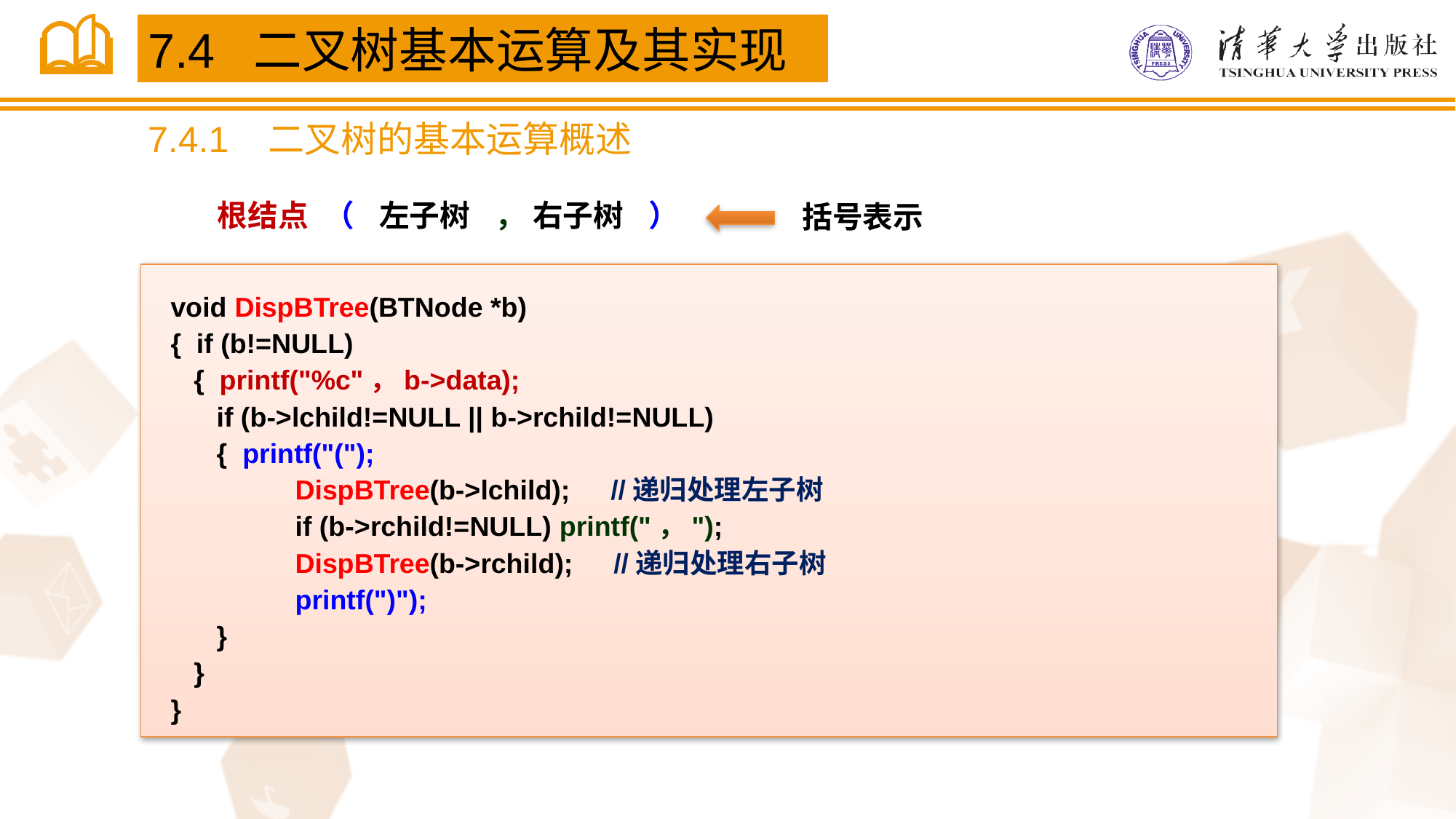

7.4  二叉树基本运算及其实现

7.4.1   二叉树的基本运算概述
括号表示

根结点
（
左子树
，
右子树
）
void DispBTree(BTNode *b)
{  if (b!=NULL)
   {  printf("%c"，b->data);
      if (b->lchild!=NULL || b->rchild!=NULL)
      {  printf("(");
	  DispBTree(b->lchild);　//递归处理左子树
	  if (b->rchild!=NULL) printf("，");
	  DispBTree(b->rchild);　//递归处理右子树
	  printf(")");
      }
   }
}